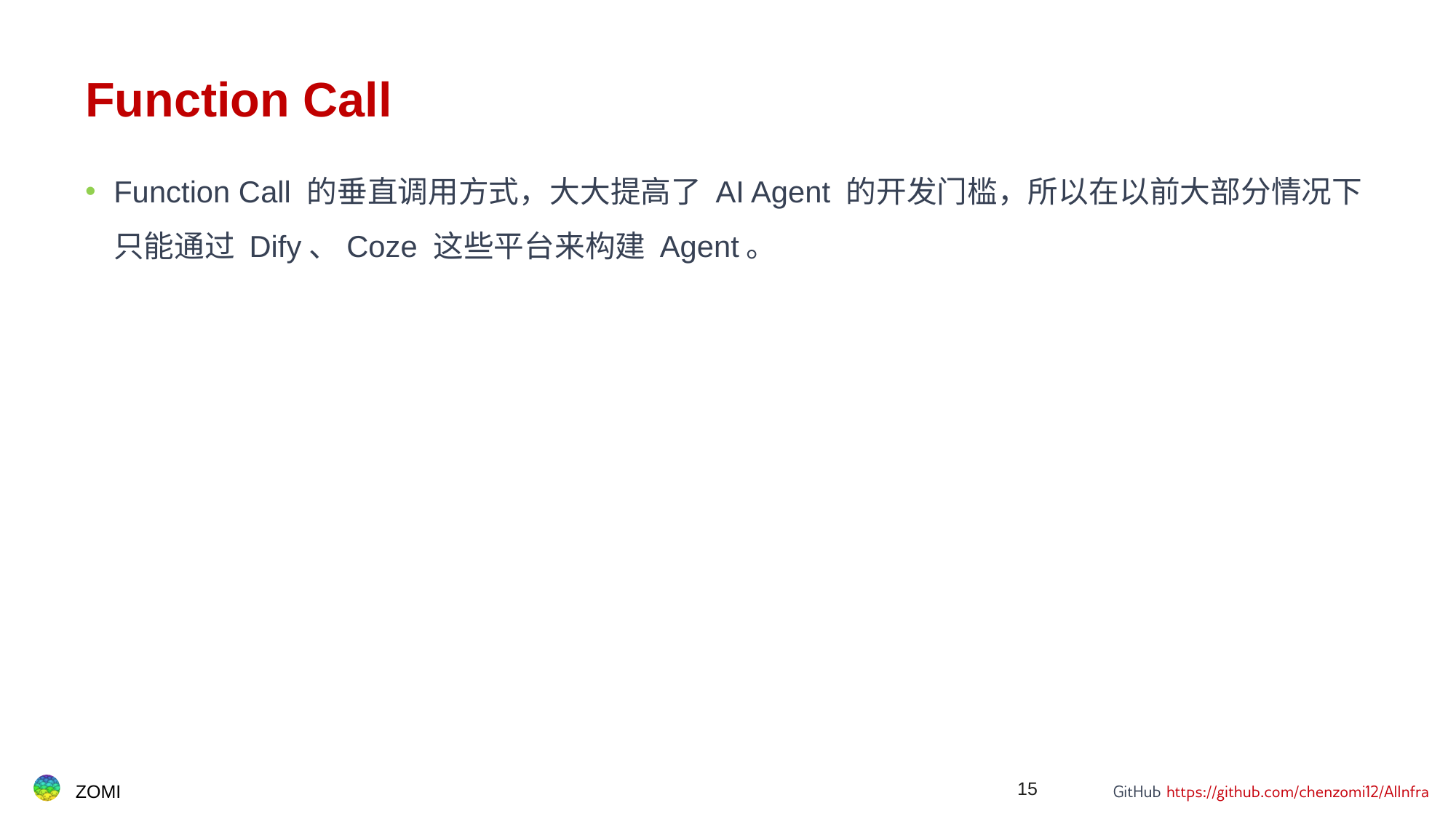

# Function Call
Function Call 的垂直调用方式，大大提高了 AI Agent 的开发门槛，所以在以前大部分情况下只能通过 Dify、Coze 这些平台来构建 Agent。